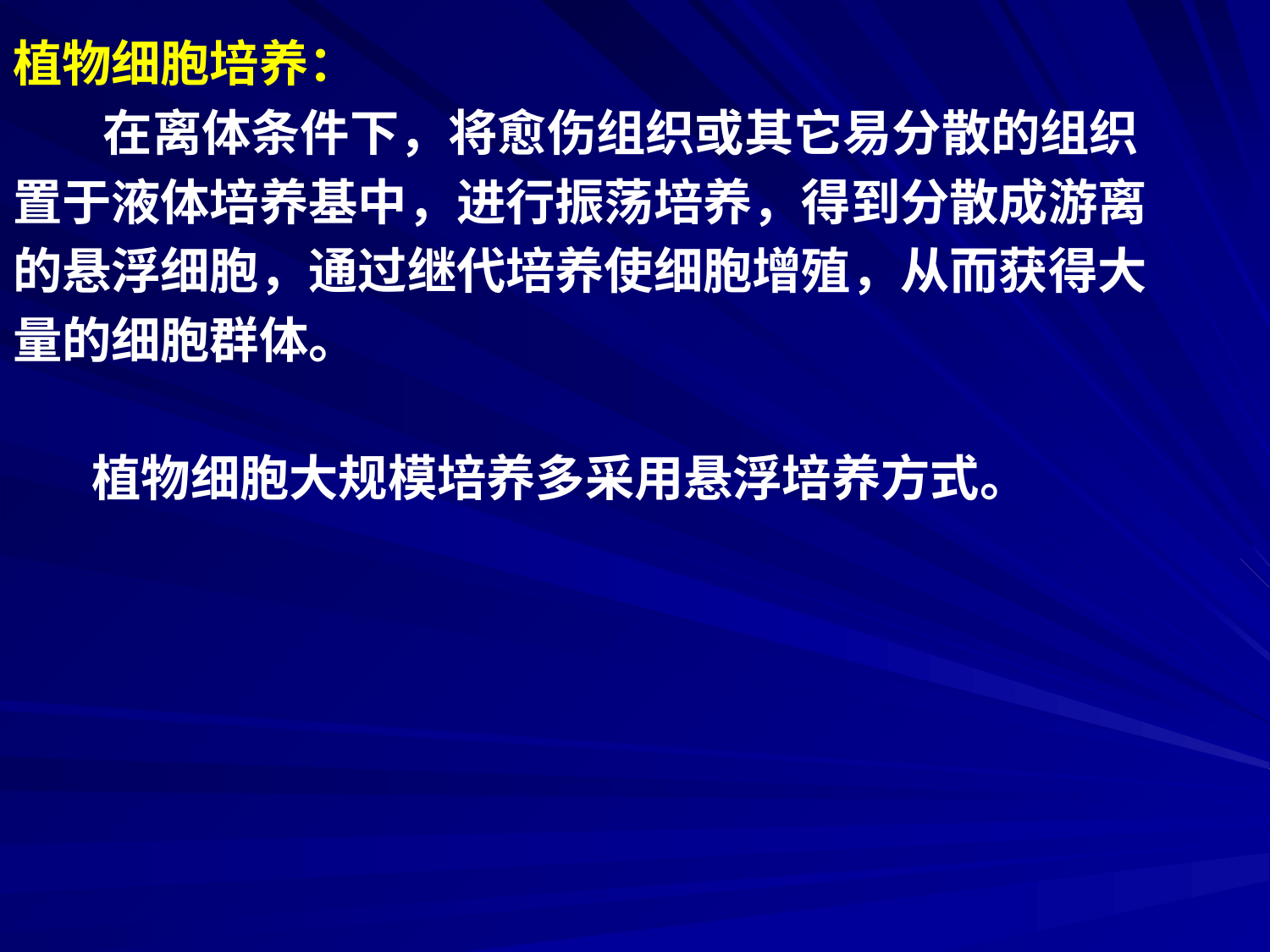

植物细胞培养：
       在离体条件下，将愈伤组织或其它易分散的组织
置于液体培养基中，进行振荡培养，得到分散成游离
的悬浮细胞，通过继代培养使细胞增殖，从而获得大
量的细胞群体。

      植物细胞大规模培养多采用悬浮培养方式。